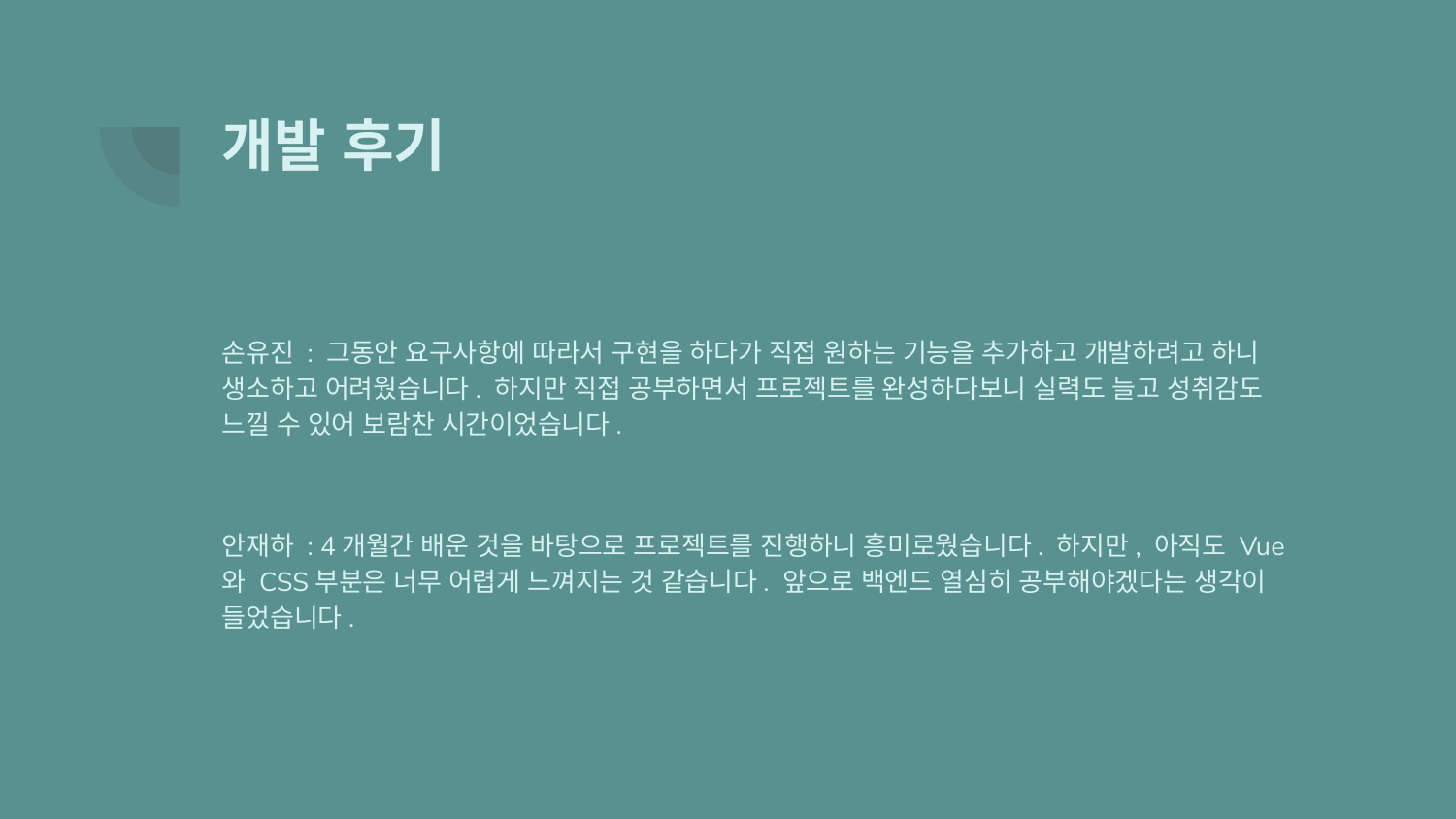

# 개발 후기
손유진 : 그동안 요구사항에 따라서 구현을 하다가 직접 원하는 기능을 추가하고 개발하려고 하니 생소하고 어려웠습니다. 하지만 직접 공부하면서 프로젝트를 완성하다보니 실력도 늘고 성취감도 느낄 수 있어 보람찬 시간이었습니다.

안재하 : 4개월간 배운 것을 바탕으로 프로젝트를 진행하니 흥미로웠습니다. 하지만, 아직도 Vue와 CSS부분은 너무 어렵게 느껴지는 것 같습니다. 앞으로 백엔드 열심히 공부해야겠다는 생각이 들었습니다.